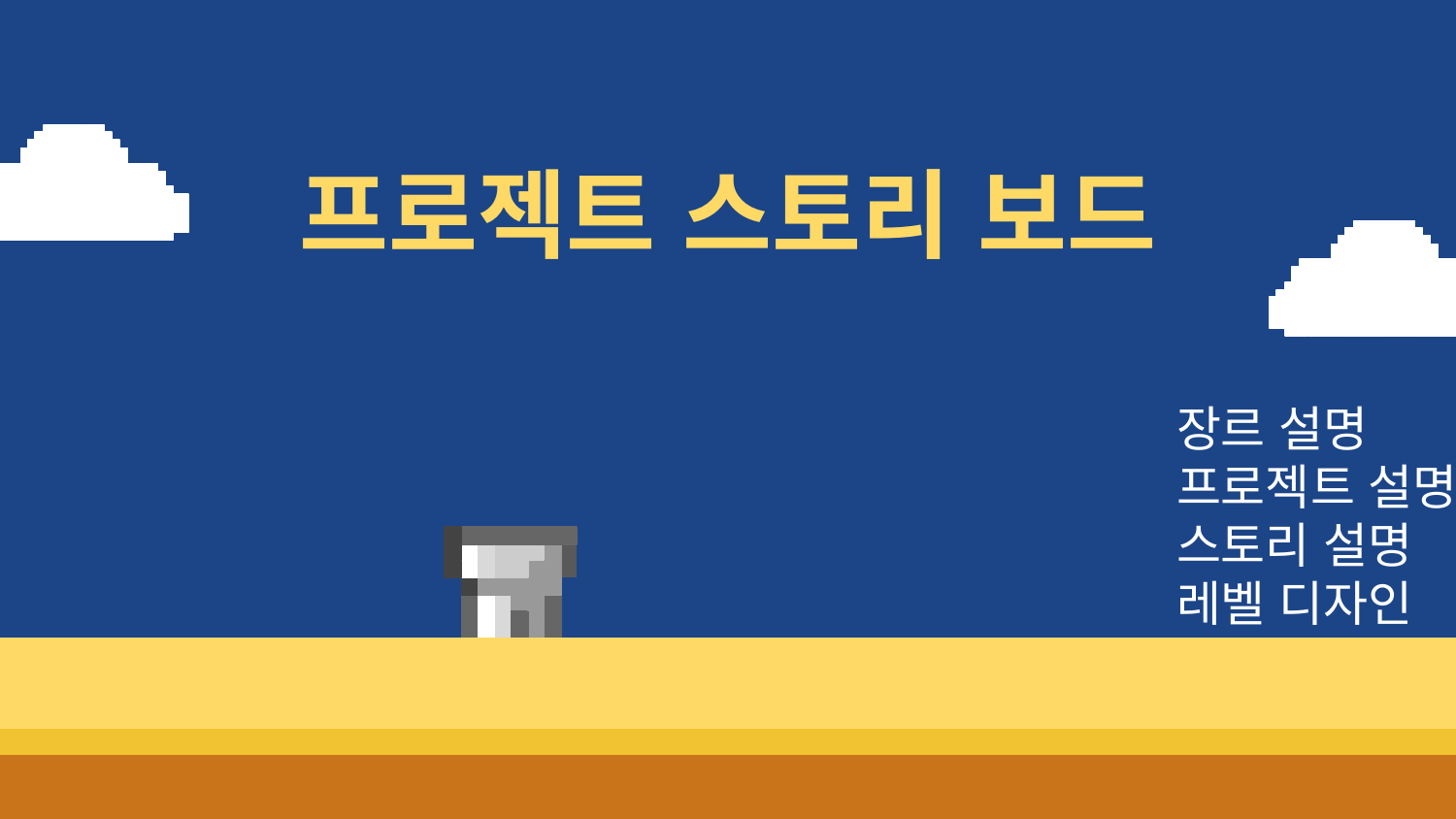

프로젝트 스토리 보드
장르 설명
프로젝트 설명
스토리 설명
레벨 디자인